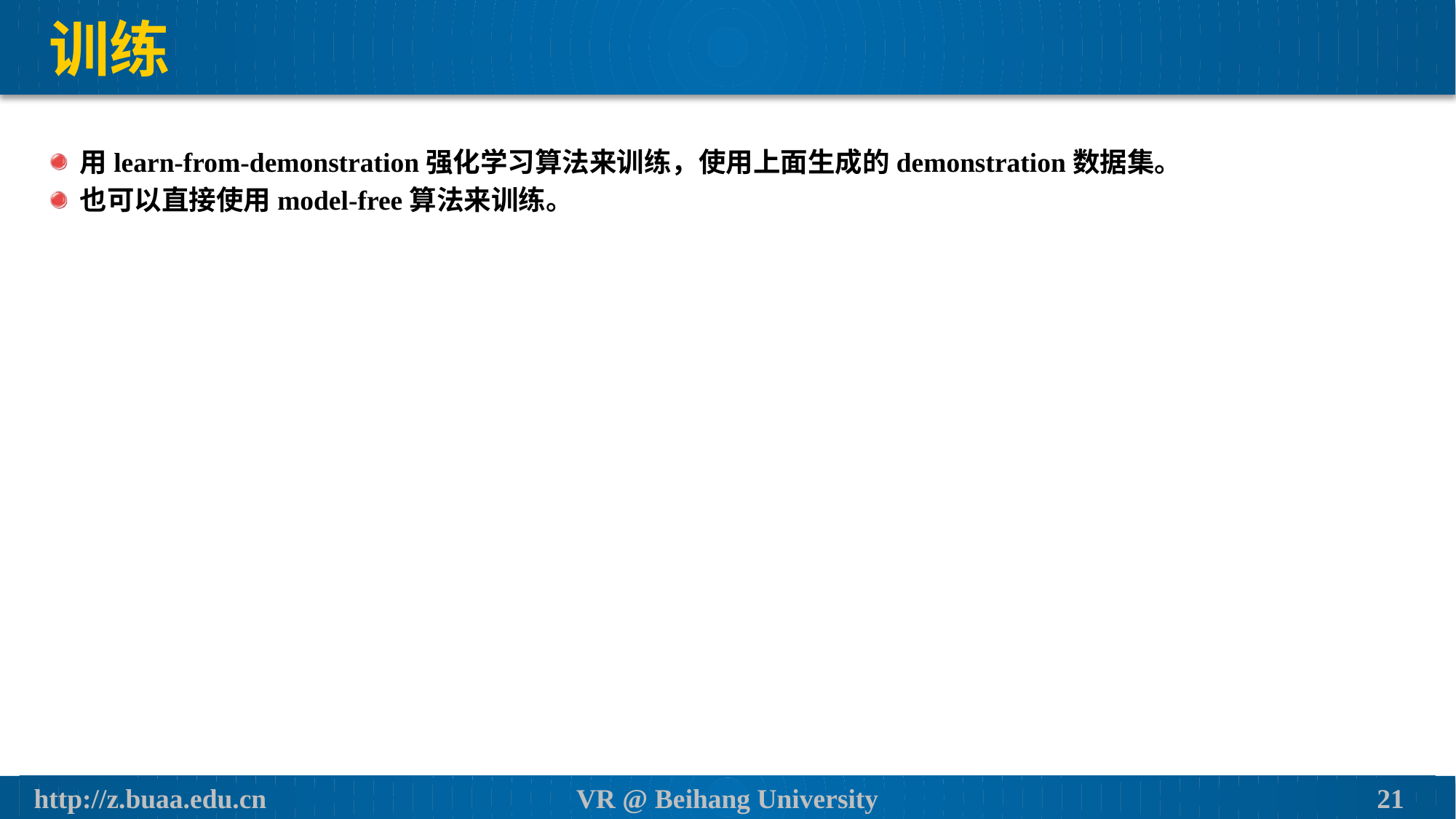

# 训练
用learn-from-demonstration强化学习算法来训练，使用上面生成的demonstration数据集。
也可以直接使用model-free算法来训练。